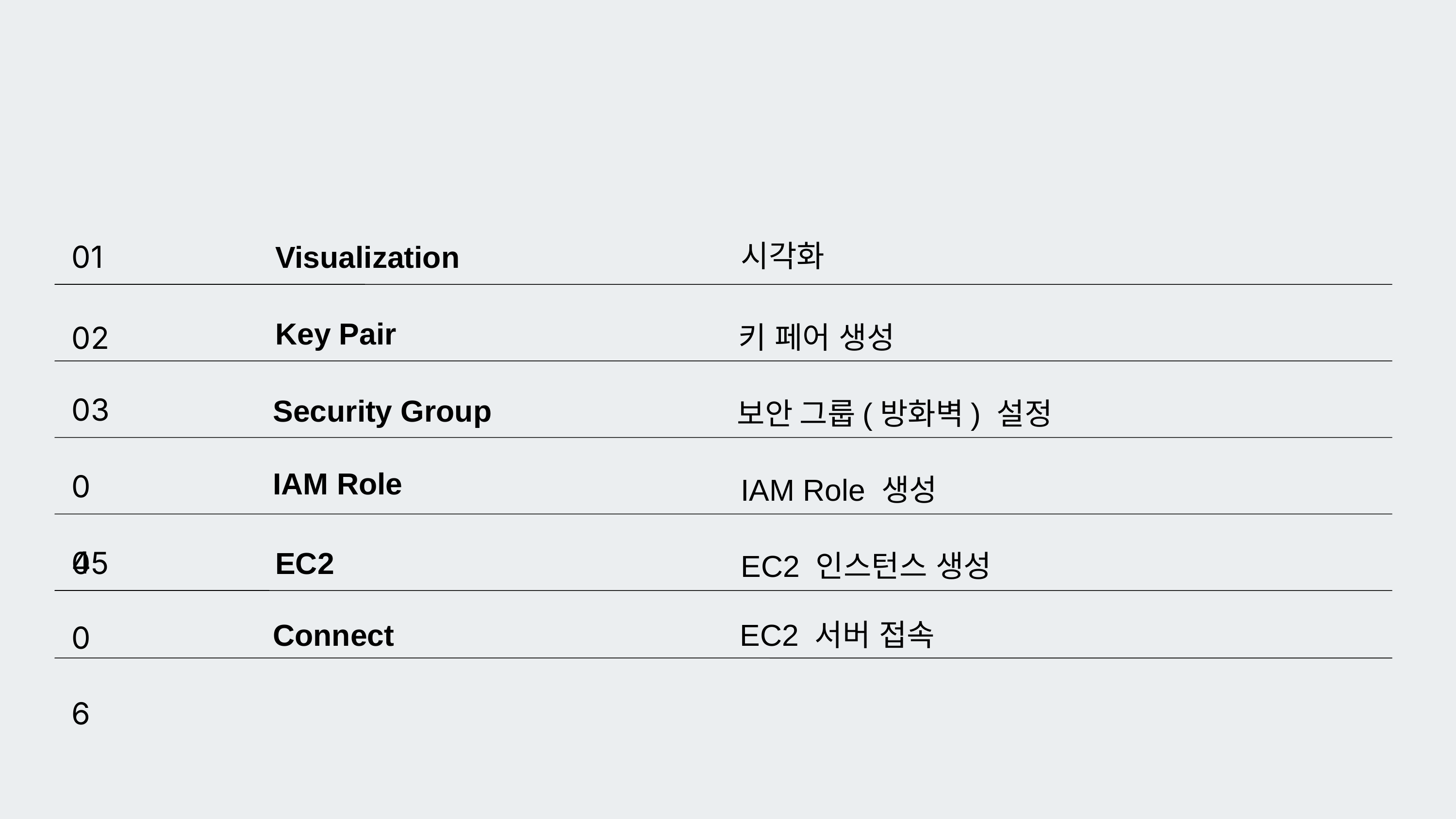

시각화
01
Visualization
Key Pair
키 페어 생성
02

03
Security Group
보안 그룹(방화벽) 설정

IAM Role
04
IAM Role 생성

05
EC2
EC2 인스턴스 생성

Connect
EC2 서버 접속
06